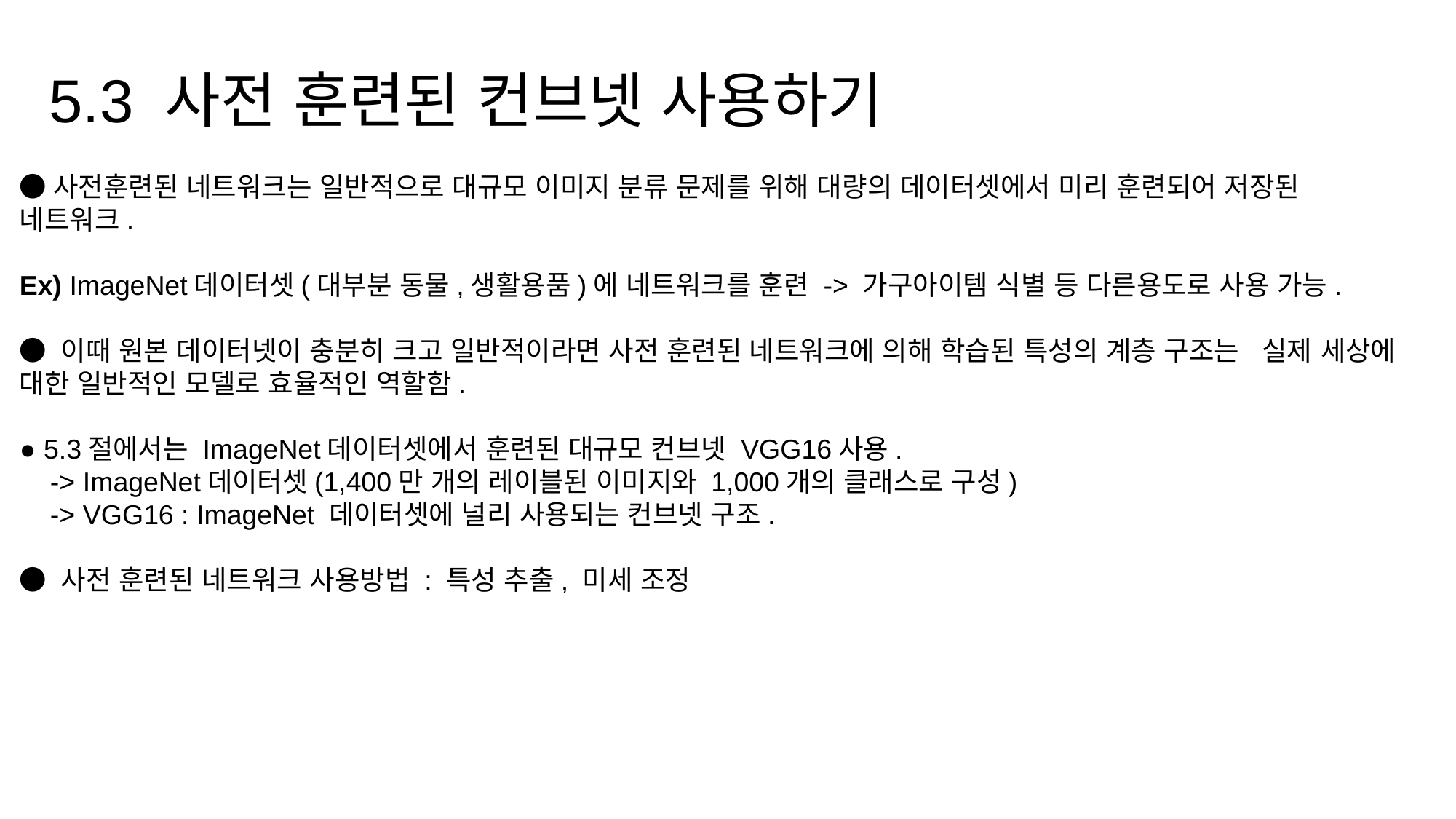

5.3 사전 훈련된 컨브넷 사용하기
●사전훈련된 네트워크는 일반적으로 대규모 이미지 분류 문제를 위해 대량의 데이터셋에서 미리 훈련되어 저장된 네트워크.

Ex) ImageNet데이터셋(대부분 동물,생활용품)에 네트워크를 훈련 -> 가구아이템 식별 등 다른용도로 사용 가능.

● 이때 원본 데이터넷이 충분히 크고 일반적이라면 사전 훈련된 네트워크에 의해 학습된 특성의 계층 구조는   실제 세상에 대한 일반적인 모델로 효율적인 역할함.

● 5.3절에서는 ImageNet데이터셋에서 훈련된 대규모 컨브넷 VGG16사용.
    -> ImageNet데이터셋(1,400만 개의 레이블된 이미지와 1,000개의 클래스로 구성)
    -> VGG16 : ImageNet 데이터셋에 널리 사용되는 컨브넷 구조.

● 사전 훈련된 네트워크 사용방법 : 특성 추출, 미세 조정